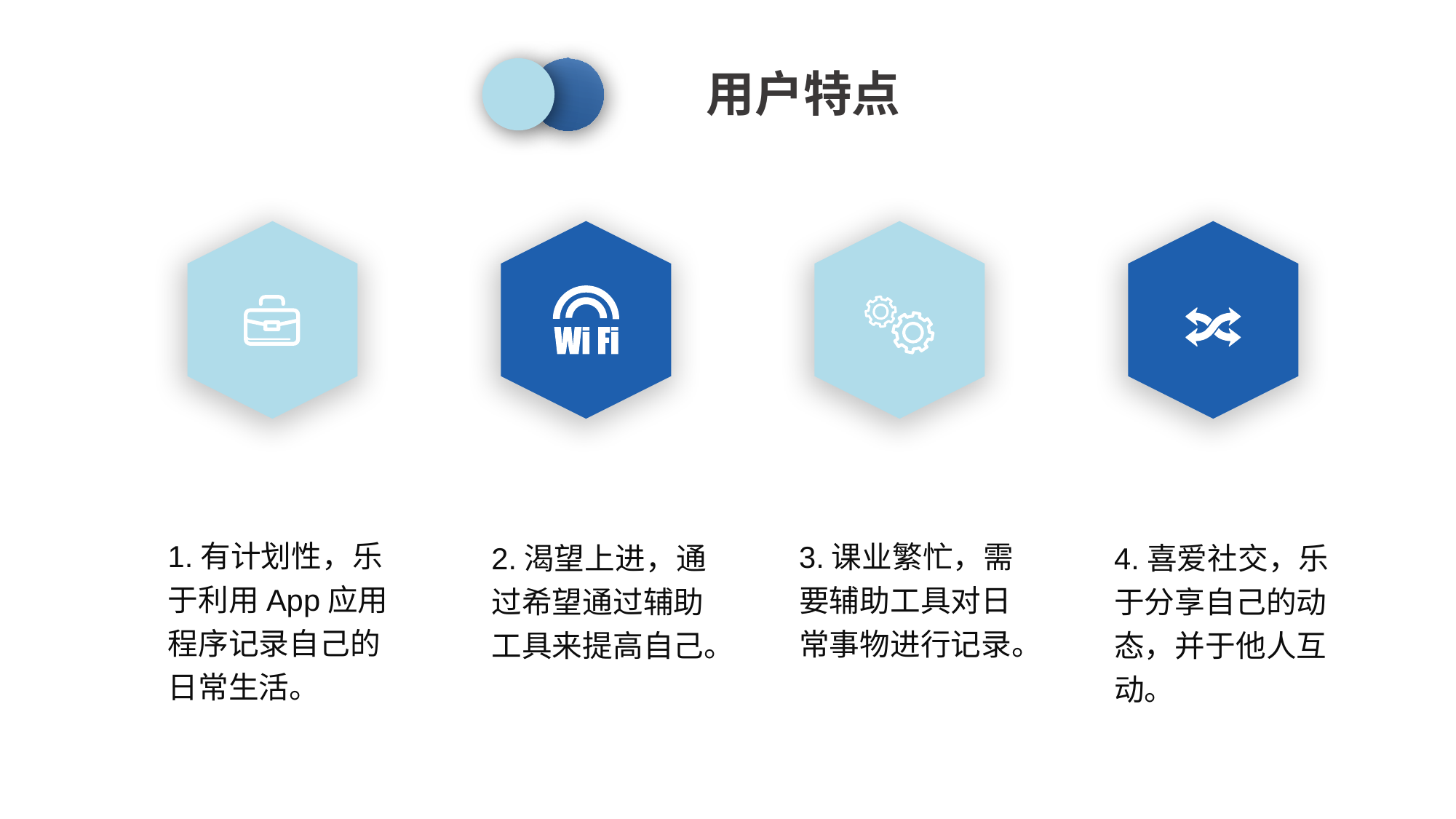

用户特点

1.有计划性，乐于利用App应用程序记录自己的日常生活。
3.课业繁忙，需要辅助工具对日常事物进行记录。
2.渴望上进，通过希望通过辅助工具来提高自己。
4.喜爱社交，乐于分享自己的动态，并于他人互动。